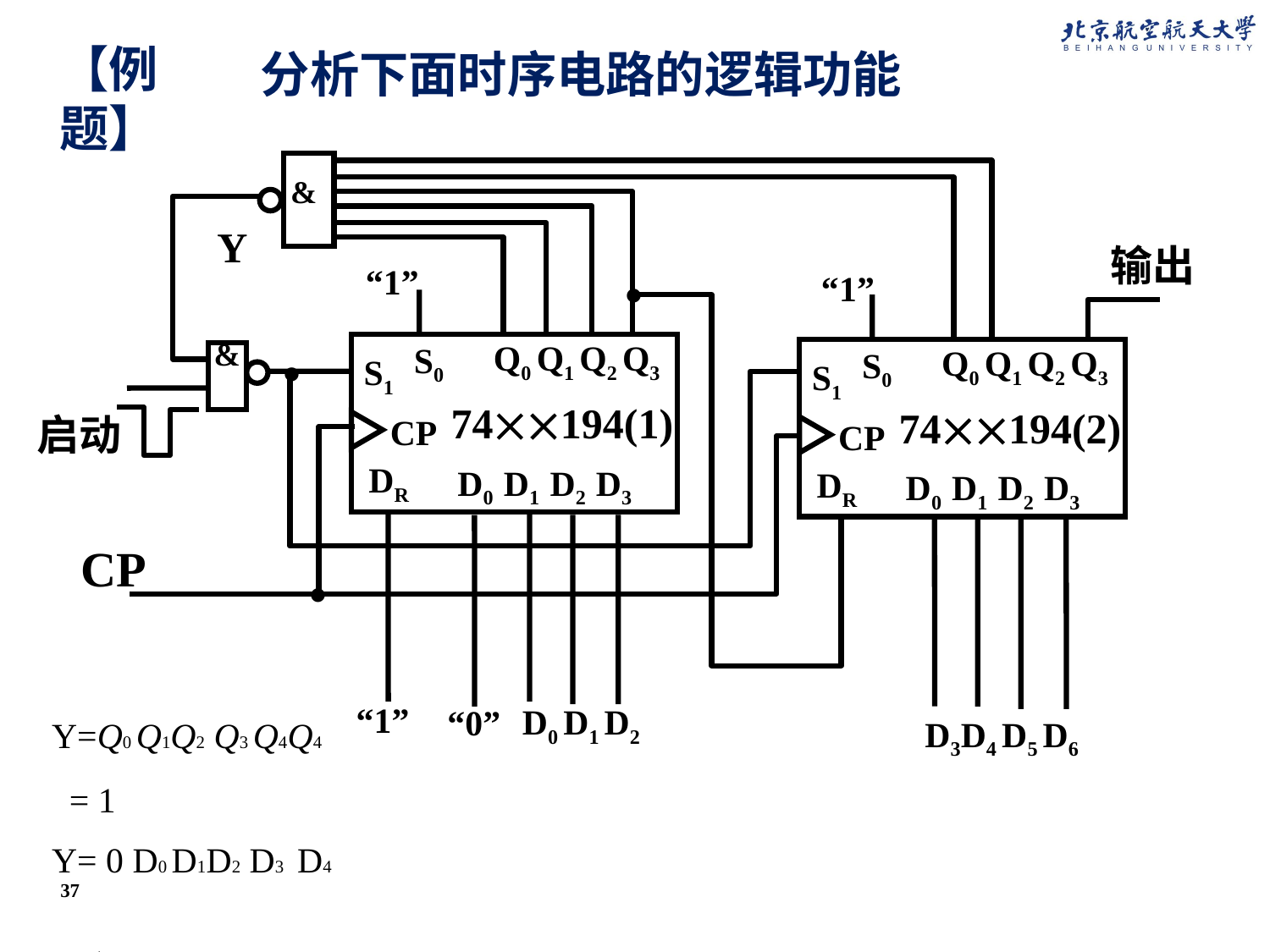

【例题】
分析下面时序电路的逻辑功能

.

输出

“1”
“1”
.

Q0 Q1 Q2 Q3
S0

Q0 Q1 Q2 Q3
S0

S1
S1

74××194(1)
74××194(2)
启动
CP

CP

DR
D0  D1  D2  D3
DR
D0  D1  D2  D3
.

CP
“1”
D0 D1 D2
“0”
D3D4 D5 D6
&
&
Y
Y=Q0 Q1Q2 Q3 Q4Q4

  = 1
Y= 0 D0 D1D2 D3  D4
  =1
37